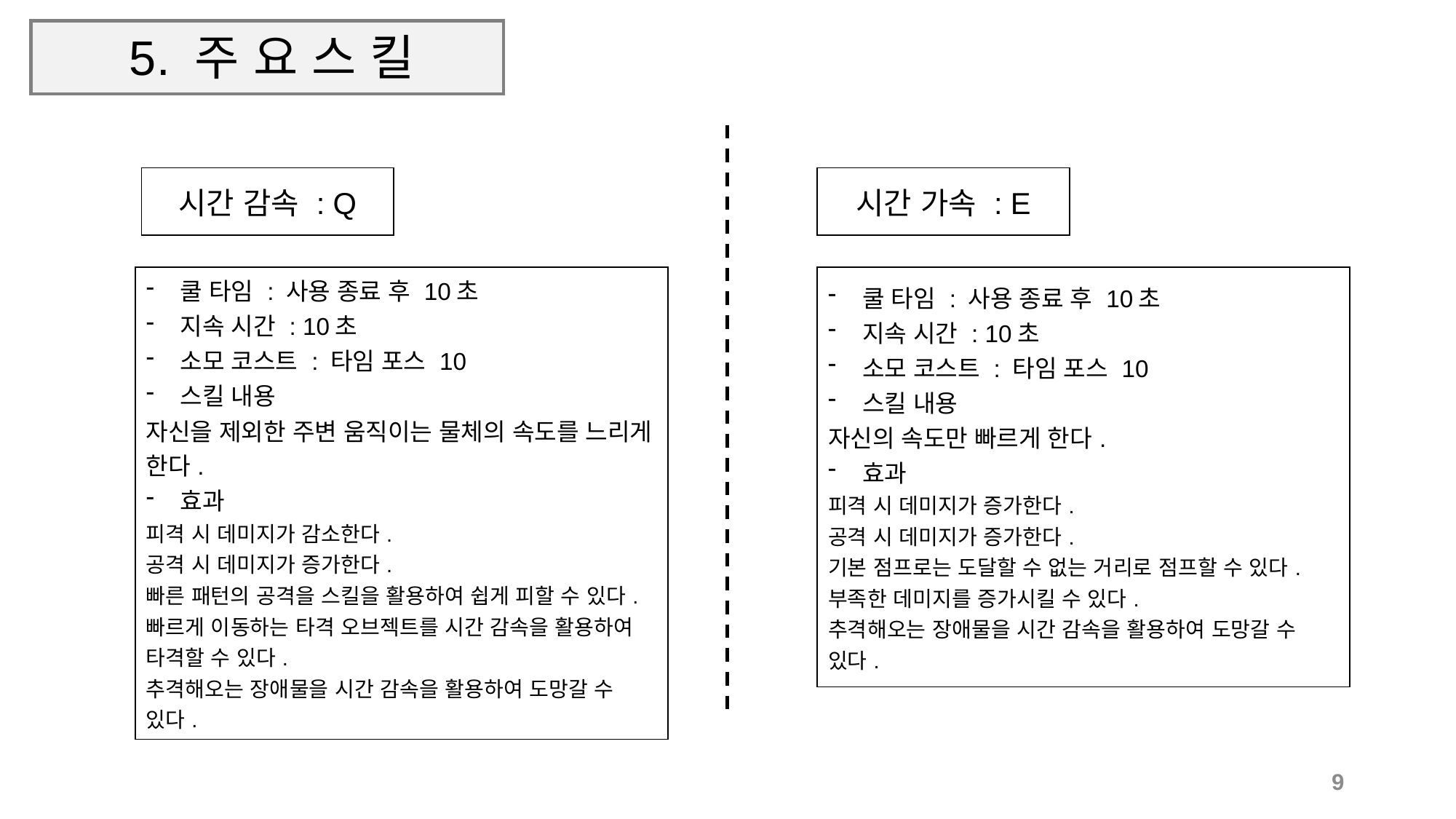

# 5. 주 요 스 킬
| 시간 감속 : Q |
| --- |
| 시간 가속 : E |
| --- |
| 쿨 타임 : 사용 종료 후 10초 지속 시간 : 10초 소모 코스트 : 타임 포스 10 스킬 내용 자신을 제외한 주변 움직이는 물체의 속도를 느리게 한다. 효과 피격 시 데미지가 감소한다. 공격 시 데미지가 증가한다. 빠른 패턴의 공격을 스킬을 활용하여 쉽게 피할 수 있다. 빠르게 이동하는 타격 오브젝트를 시간 감속을 활용하여 타격할 수 있다. 추격해오는 장애물을 시간 감속을 활용하여 도망갈 수 있다. |
| --- |
| 쿨 타임 : 사용 종료 후 10초 지속 시간 : 10초 소모 코스트 : 타임 포스 10 스킬 내용 자신의 속도만 빠르게 한다. 효과 피격 시 데미지가 증가한다. 공격 시 데미지가 증가한다. 기본 점프로는 도달할 수 없는 거리로 점프할 수 있다. 부족한 데미지를 증가시킬 수 있다. 추격해오는 장애물을 시간 감속을 활용하여 도망갈 수 있다. |
| --- |
9